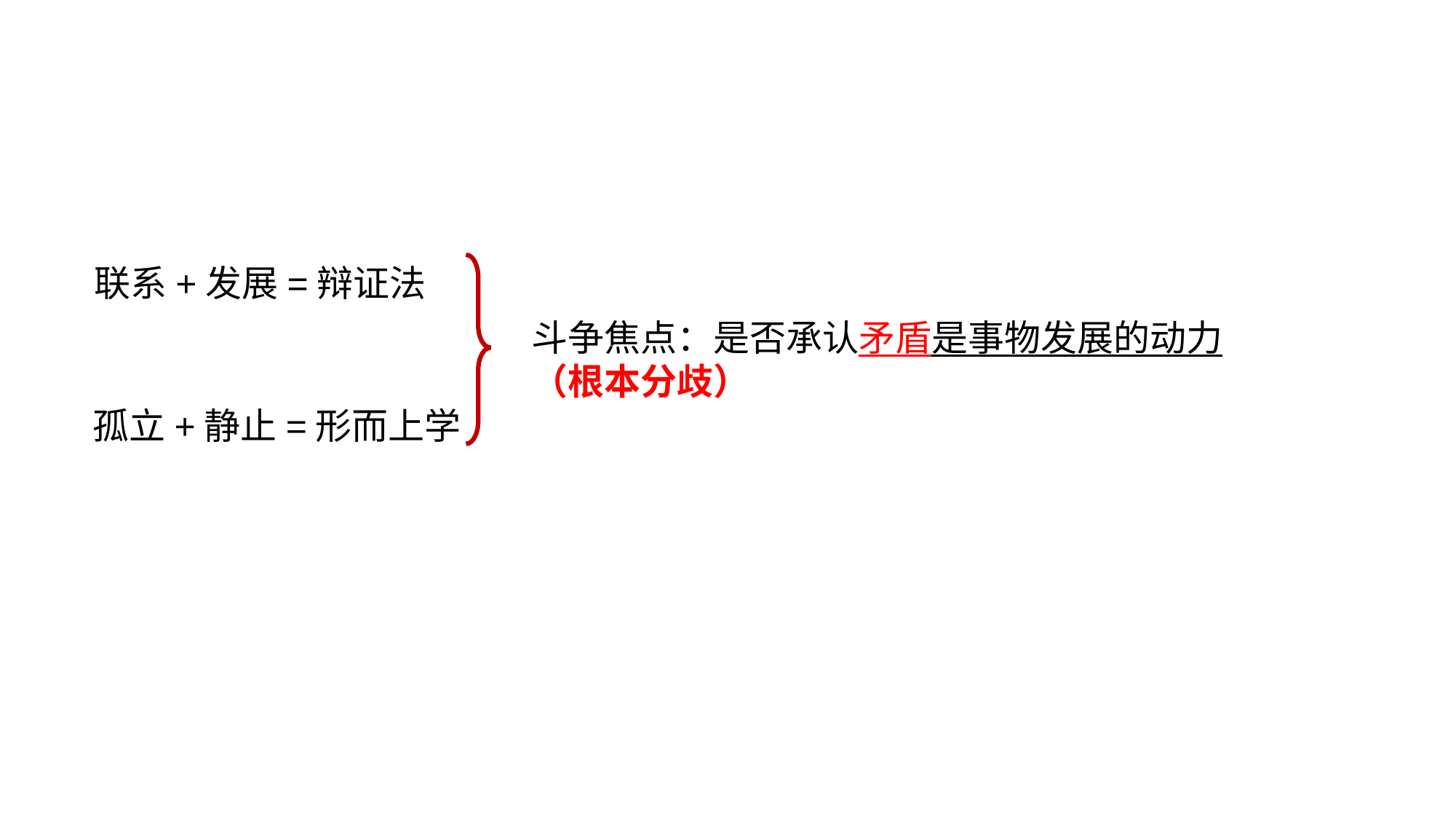

联系+发展=辩证法

斗争焦点：是否承认矛盾是事物发展的动力
（根本分歧）
孤立+静止=形而上学